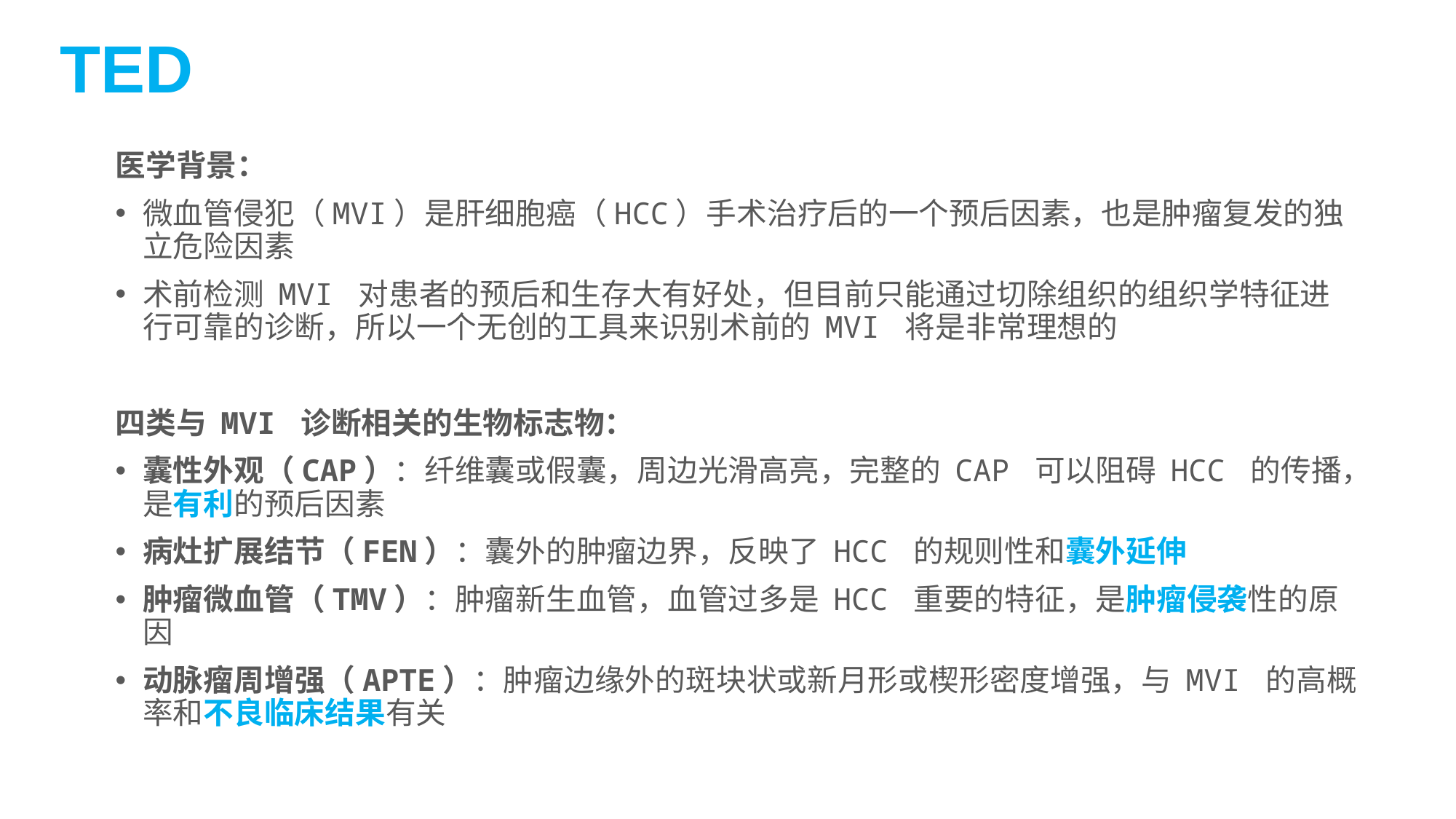

TED

医学背景：
微血管侵犯（MVI）是肝细胞癌（HCC）手术治疗后的一个预后因素，也是肿瘤复发的独立危险因素
术前检测 MVI 对患者的预后和生存大有好处，但目前只能通过切除组织的组织学特征进行可靠的诊断，所以一个无创的工具来识别术前的 MVI 将是非常理想的

四类与 MVI 诊断相关的生物标志物：
囊性外观（CAP）：纤维囊或假囊，周边光滑高亮，完整的 CAP 可以阻碍 HCC 的传播，是有利的预后因素
病灶扩展结节（FEN）：囊外的肿瘤边界，反映了 HCC 的规则性和囊外延伸
肿瘤微血管（TMV）：肿瘤新生血管，血管过多是 HCC 重要的特征，是肿瘤侵袭性的原因
动脉瘤周增强（APTE）：肿瘤边缘外的斑块状或新月形或楔形密度增强，与 MVI 的高概率和不良临床结果有关